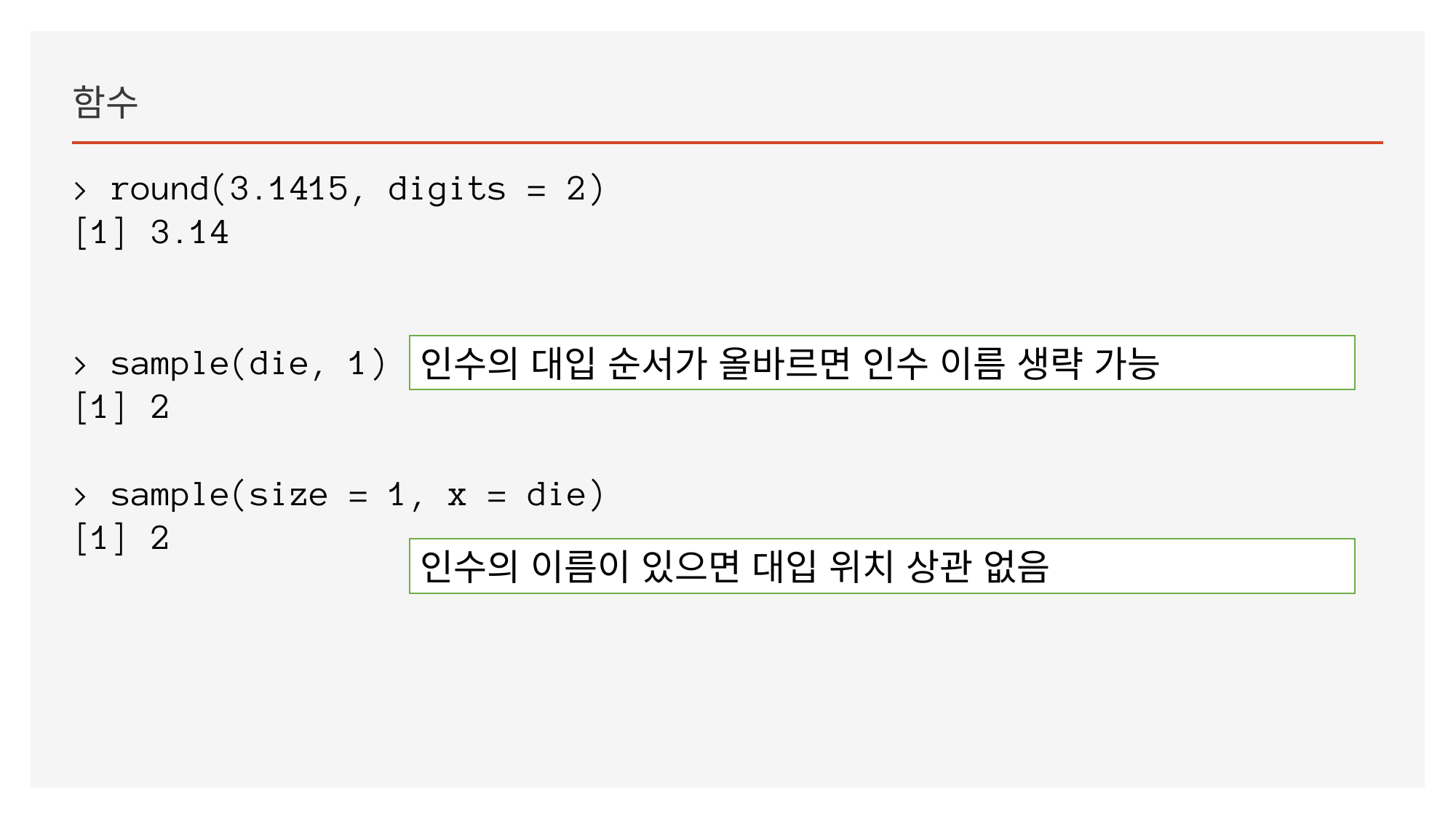

함수
> round(3.1415, digits = 2)
[1] 3.14

> sample(die, 1)
[1] 2

> sample(size = 1, x = die)
[1] 2
인수의 대입 순서가 올바르면 인수 이름 생략 가능
인수의 이름이 있으면 대입 위치 상관 없음